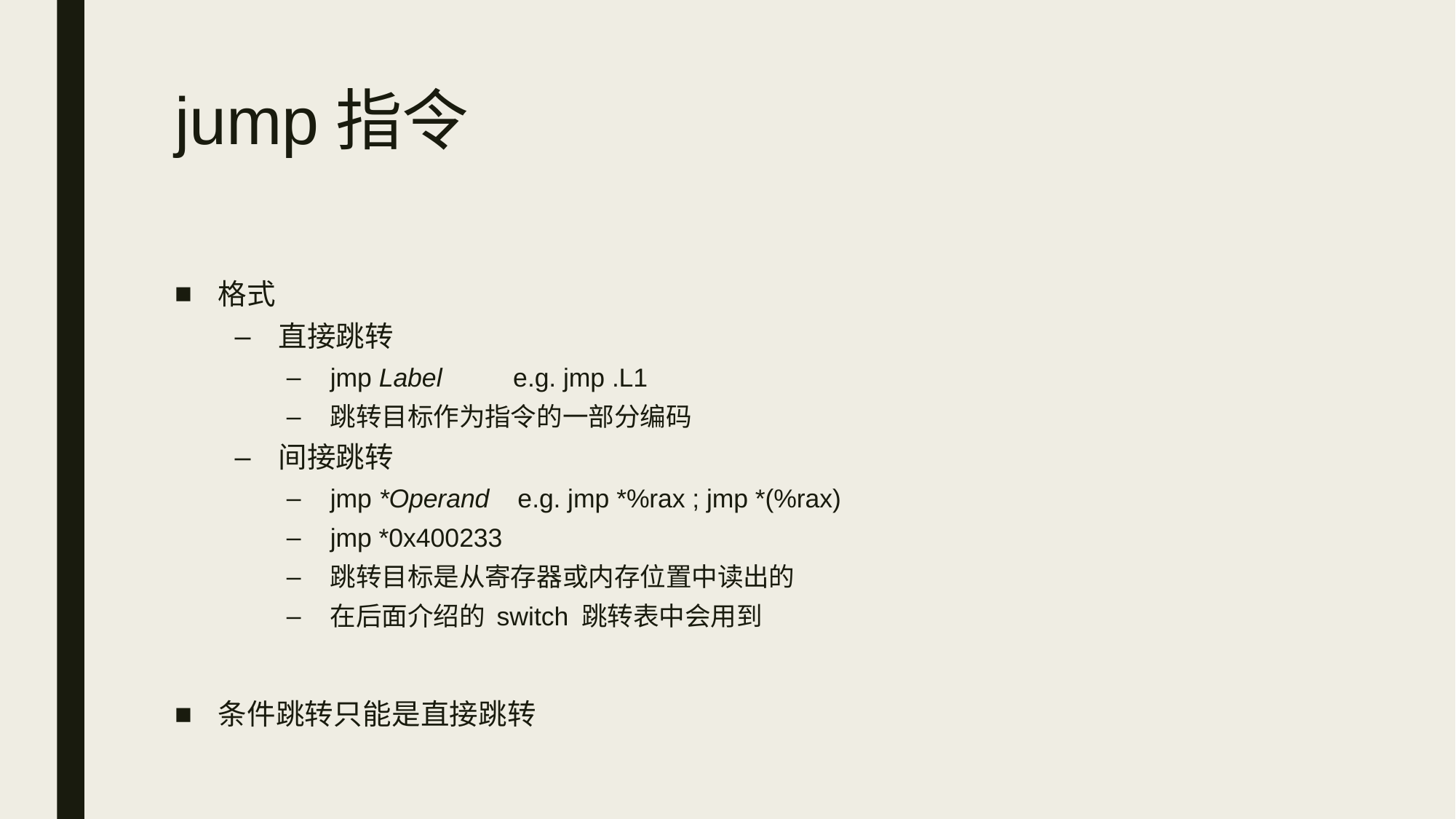

# jump指令
格式
直接跳转
jmp Label          e.g. jmp .L1
跳转目标作为指令的一部分编码
间接跳转
jmp *Operand    e.g. jmp *%rax ; jmp *(%rax)
jmp *0x400233
跳转目标是从寄存器或内存位置中读出的
在后面介绍的 switch 跳转表中会用到

条件跳转只能是直接跳转